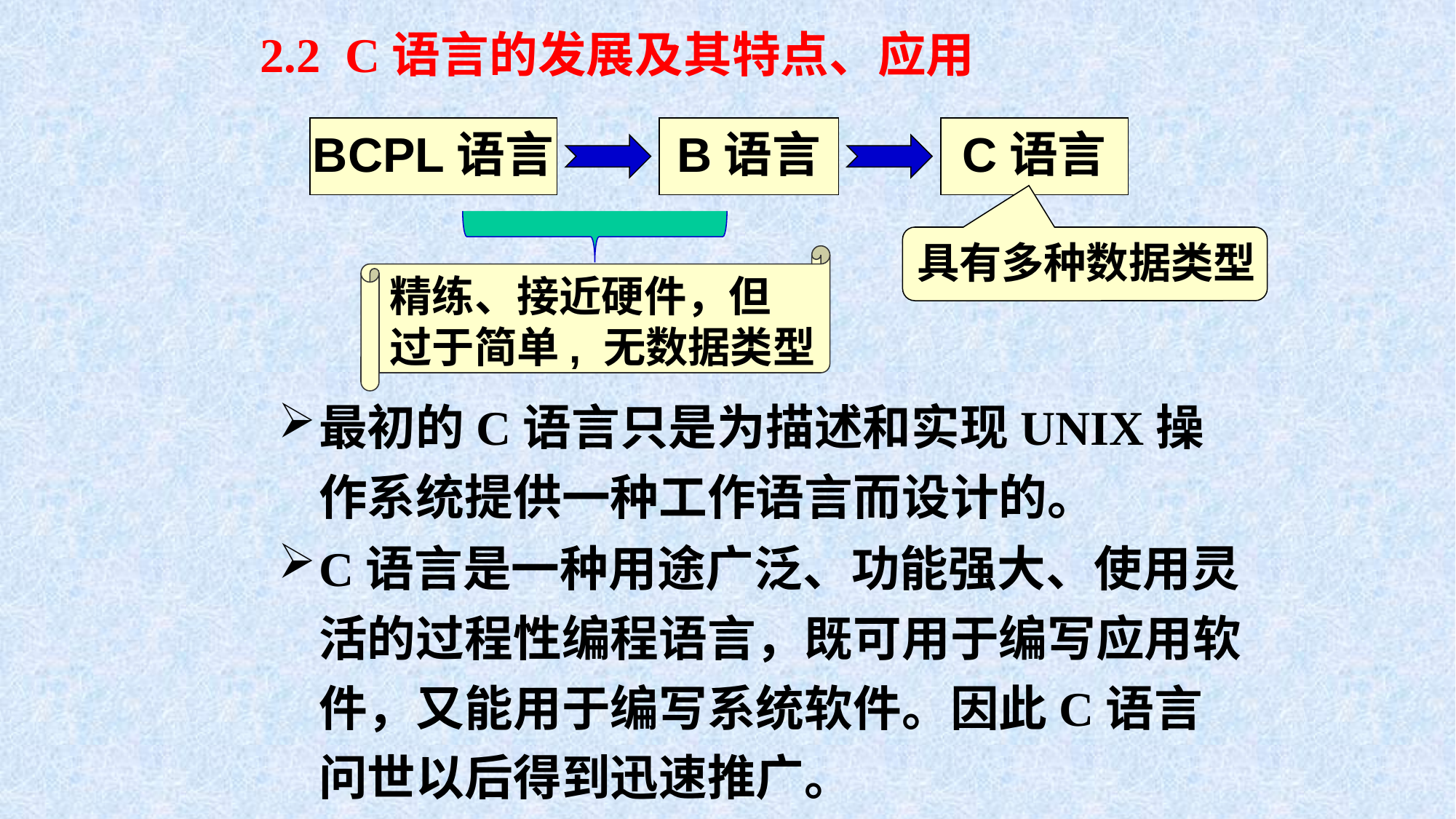

2.2  C语言的发展及其特点、应用

BCPL语言
B语言
C语言

具有多种数据类型
精练、接近硬件，但
过于简单, 无数据类型
最初的C语言只是为描述和实现UNIX操作系统提供一种工作语言而设计的。
C语言是一种用途广泛、功能强大、使用灵活的过程性编程语言，既可用于编写应用软件，又能用于编写系统软件。因此C语言问世以后得到迅速推广。